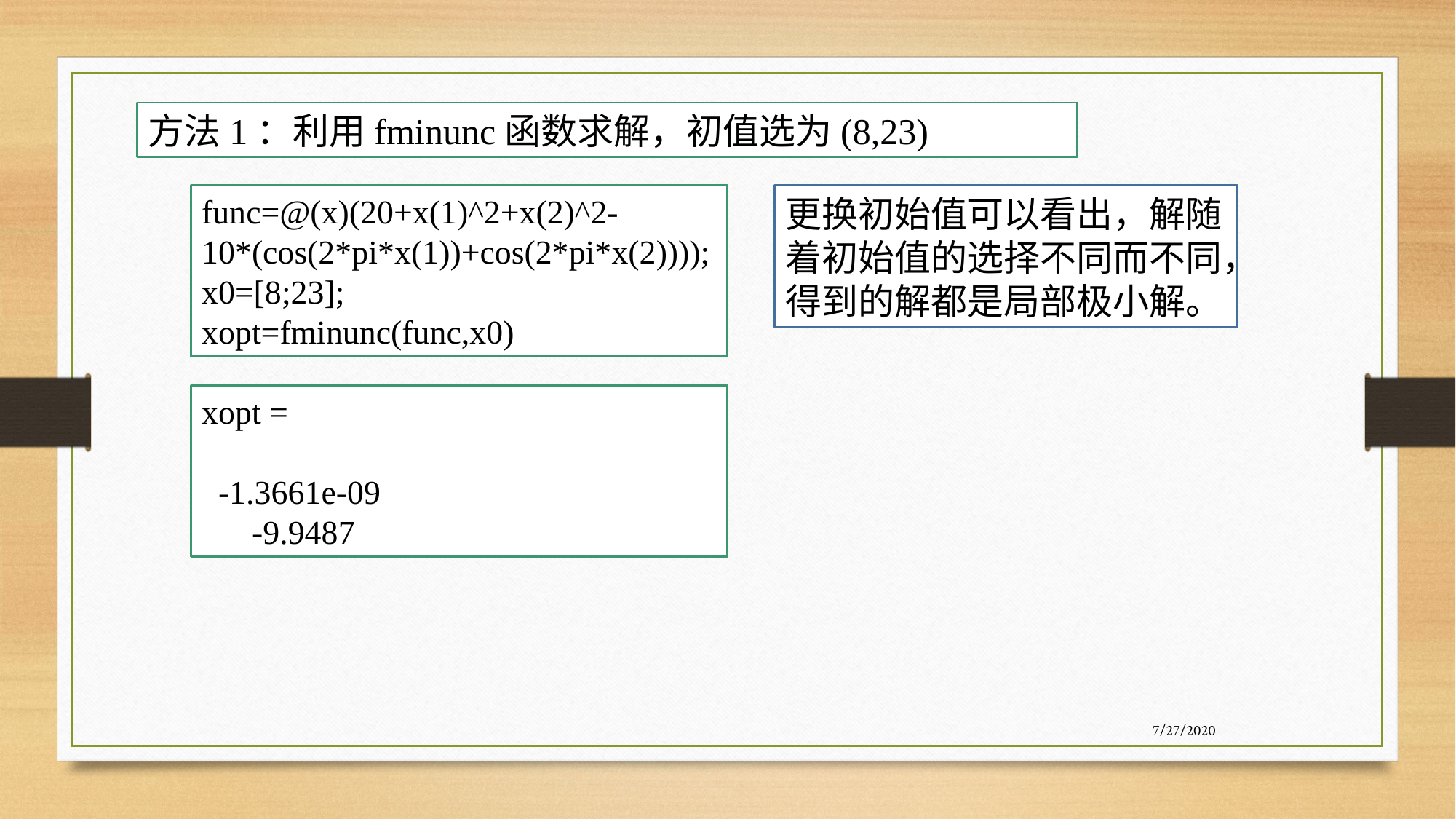

方法1：利用fminunc函数求解，初值选为(8,23)
func=@(x)(20+x(1)^2+x(2)^2-10*(cos(2*pi*x(1))+cos(2*pi*x(2))));
x0=[8;23];
xopt=fminunc(func,x0)
更换初始值可以看出，解随着初始值的选择不同而不同，得到的解都是局部极小解。
xopt =

  -1.3661e-09
      -9.9487

7/27/2020